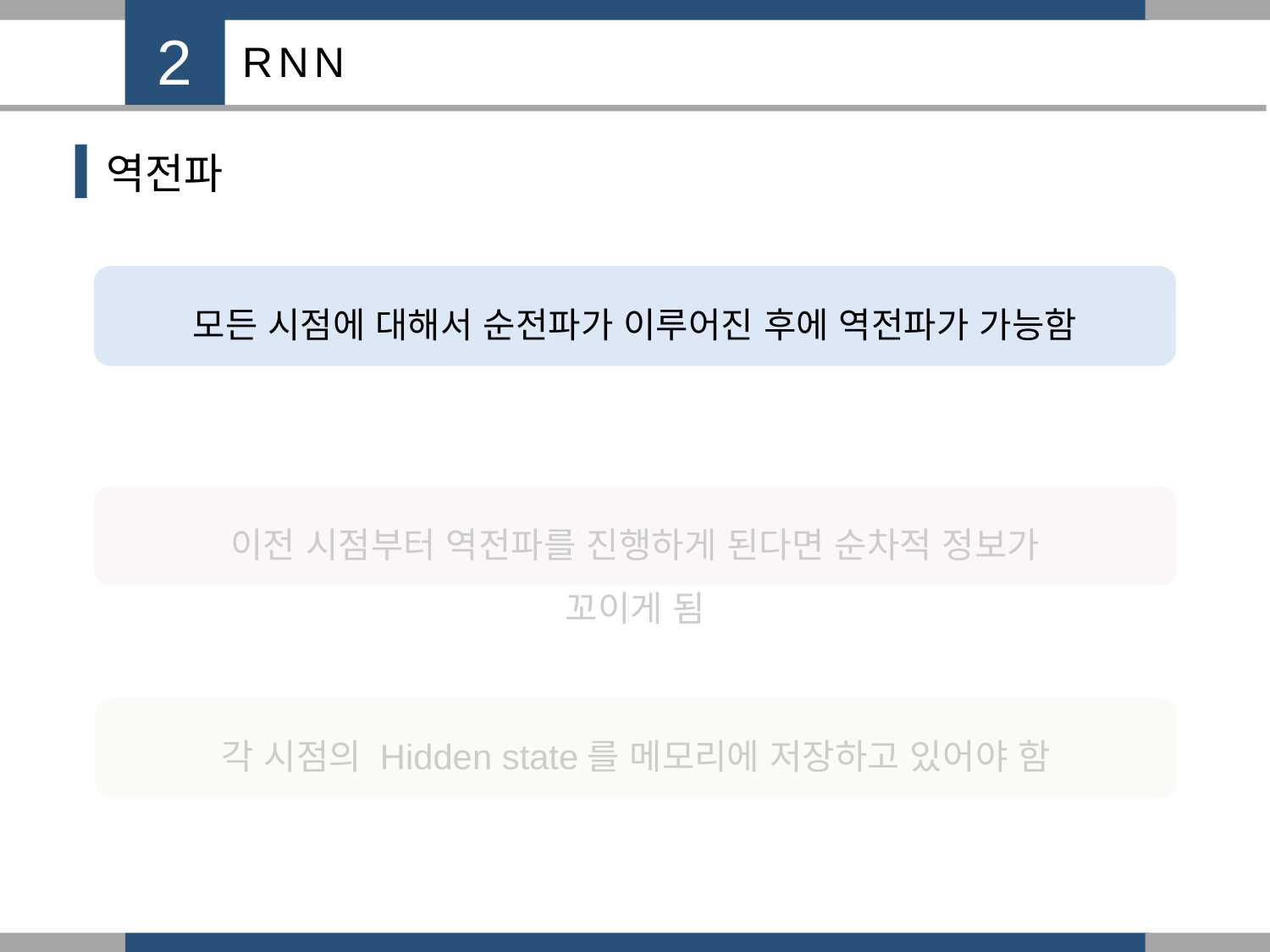

2
RNN

역전파

모든 시점에 대해서 순전파가 이루어진 후에 역전파가 가능함

이전 시점부터 역전파를 진행하게 된다면 순차적 정보가 꼬이게 됨

각 시점의 Hidden state를 메모리에 저장하고 있어야 함